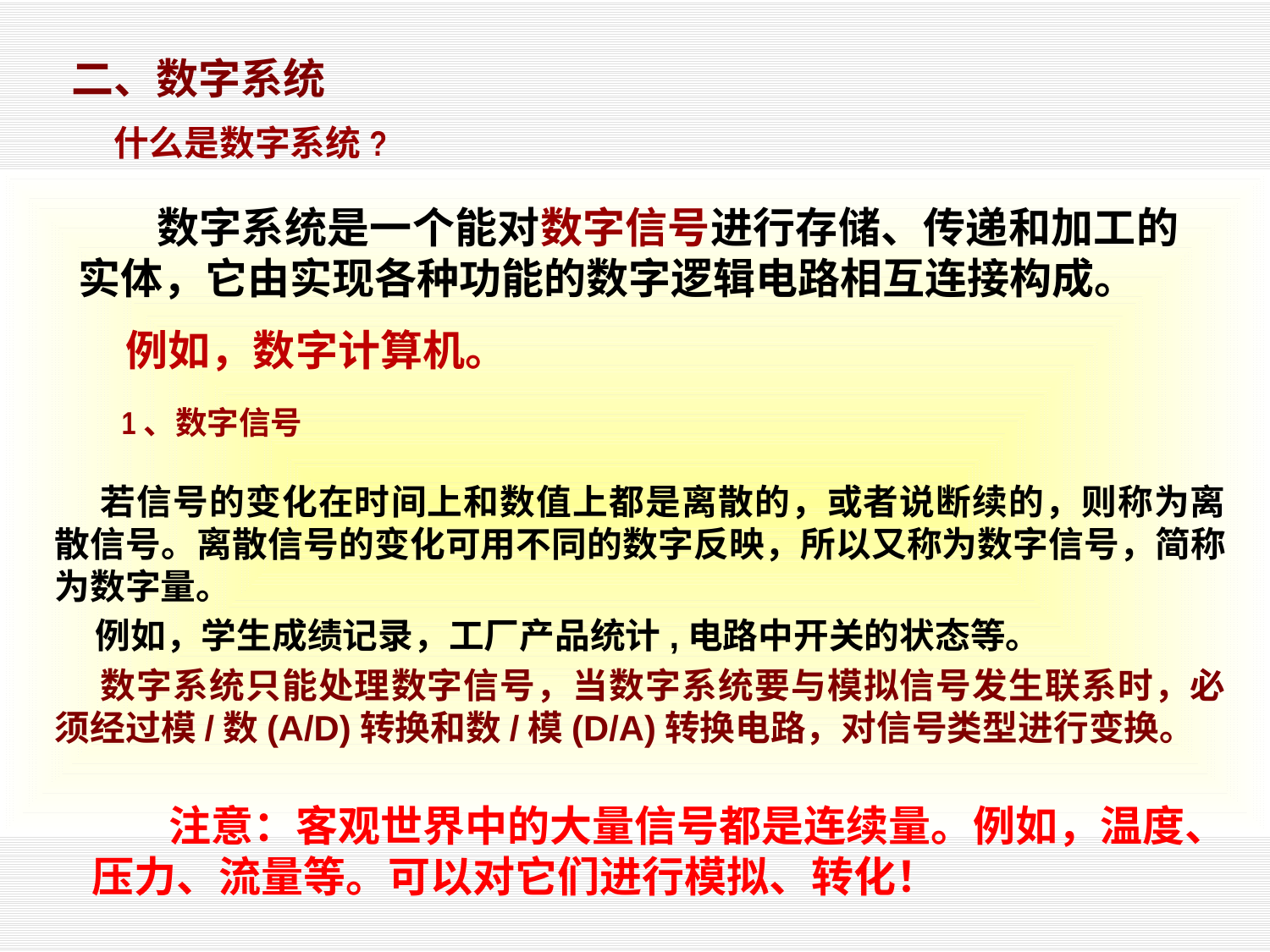

二、数字系统
 什么是数字系统?
       数字系统是一个能对数字信号进行存储、传递和加工的实体，它由实现各种功能的数字逻辑电路相互连接构成。
    例如，数字计算机。
1、数字信号
    若信号的变化在时间上和数值上都是离散的，或者说断续的，则称为离散信号。离散信号的变化可用不同的数字反映，所以又称为数字信号，简称为数字量。
    例如，学生成绩记录，工厂产品统计,电路中开关的状态等。
    数字系统只能处理数字信号，当数字系统要与模拟信号发生联系时，必须经过模/数(A/D)转换和数/模(D/A)转换电路，对信号类型进行变换。
       注意：客观世界中的大量信号都是连续量。例如，温度、压力、流量等。可以对它们进行模拟、转化！